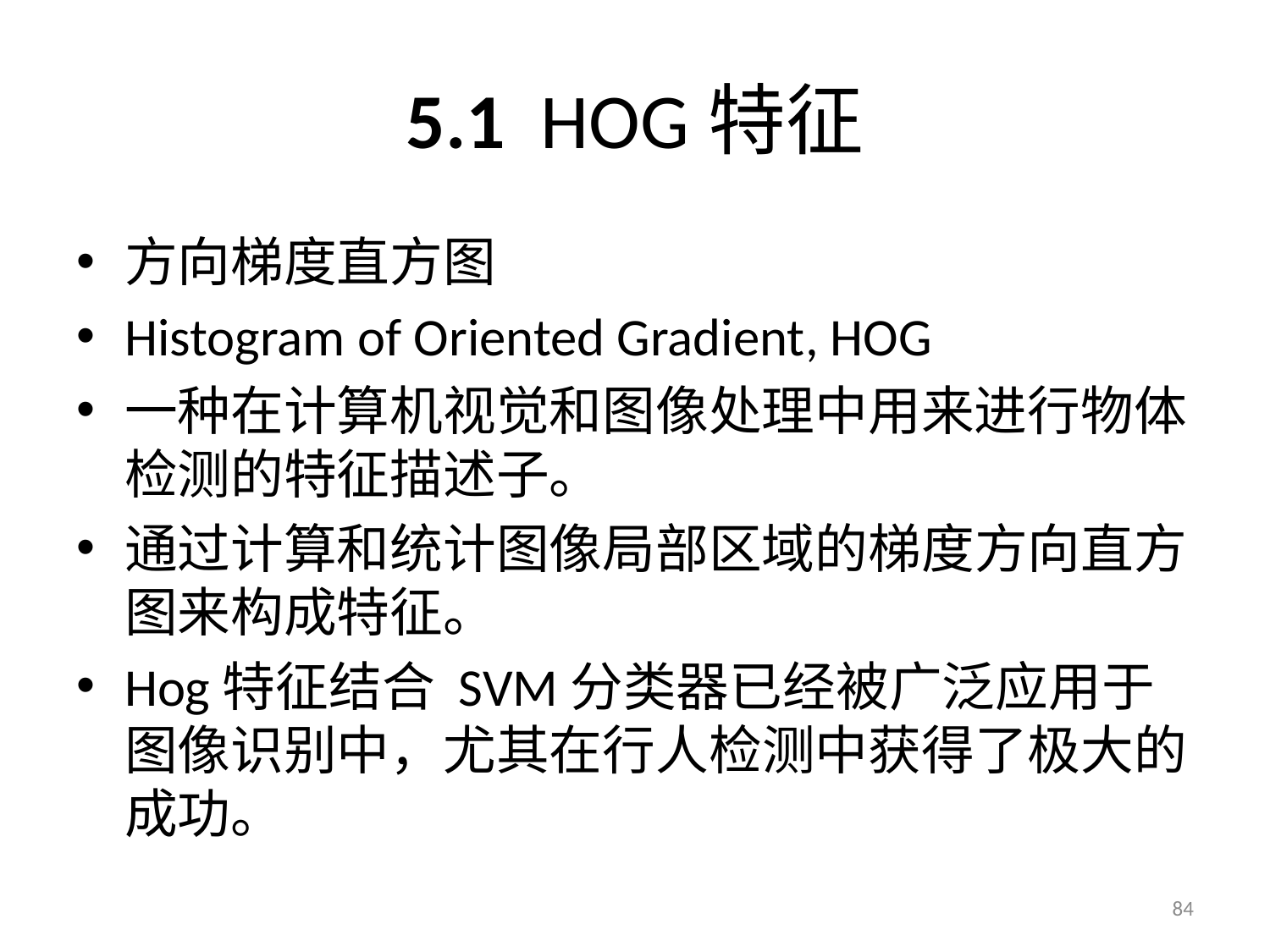

# 5.1  HOG特征
方向梯度直方图
Histogram of Oriented Gradient, HOG
一种在计算机视觉和图像处理中用来进行物体检测的特征描述子。
通过计算和统计图像局部区域的梯度方向直方图来构成特征。
Hog特征结合 SVM分类器已经被广泛应用于图像识别中，尤其在行人检测中获得了极大的成功。
84